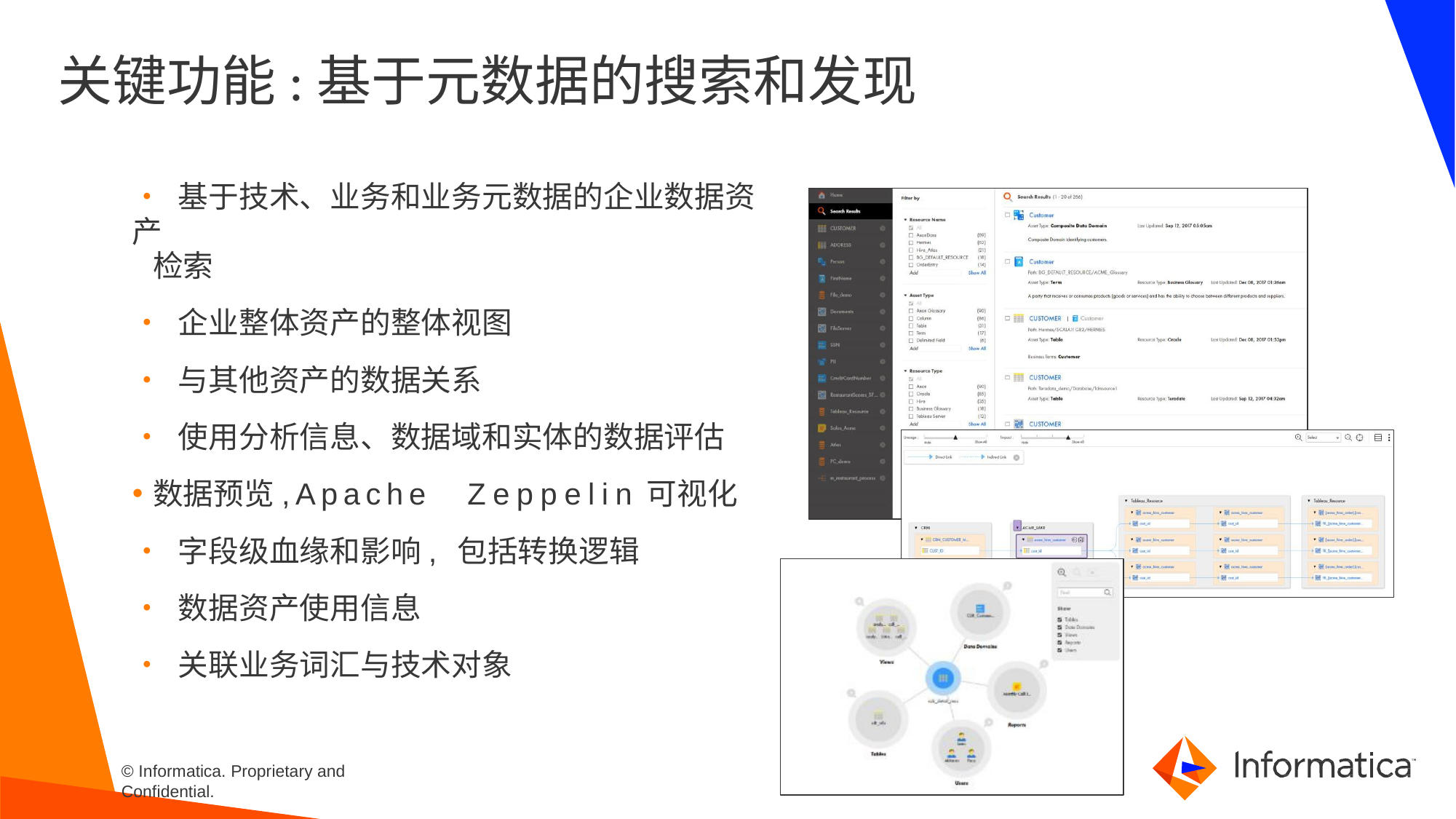

# 关键功能:基于元数据的搜索和发现
• 基于技术、业务和业务元数据的企业数据资产
检索
• 企业整体资产的整体视图
• 与其他资产的数据关系
• 使用分析信息、数据域和实体的数据评估
数据预览,Apache	Zeppelin可视化
• 字段级血缘和影响,包括转换逻辑
• 数据资产使用信息
• 关联业务词汇与技术对象

6
© Informatica. Proprietary and Confidential.